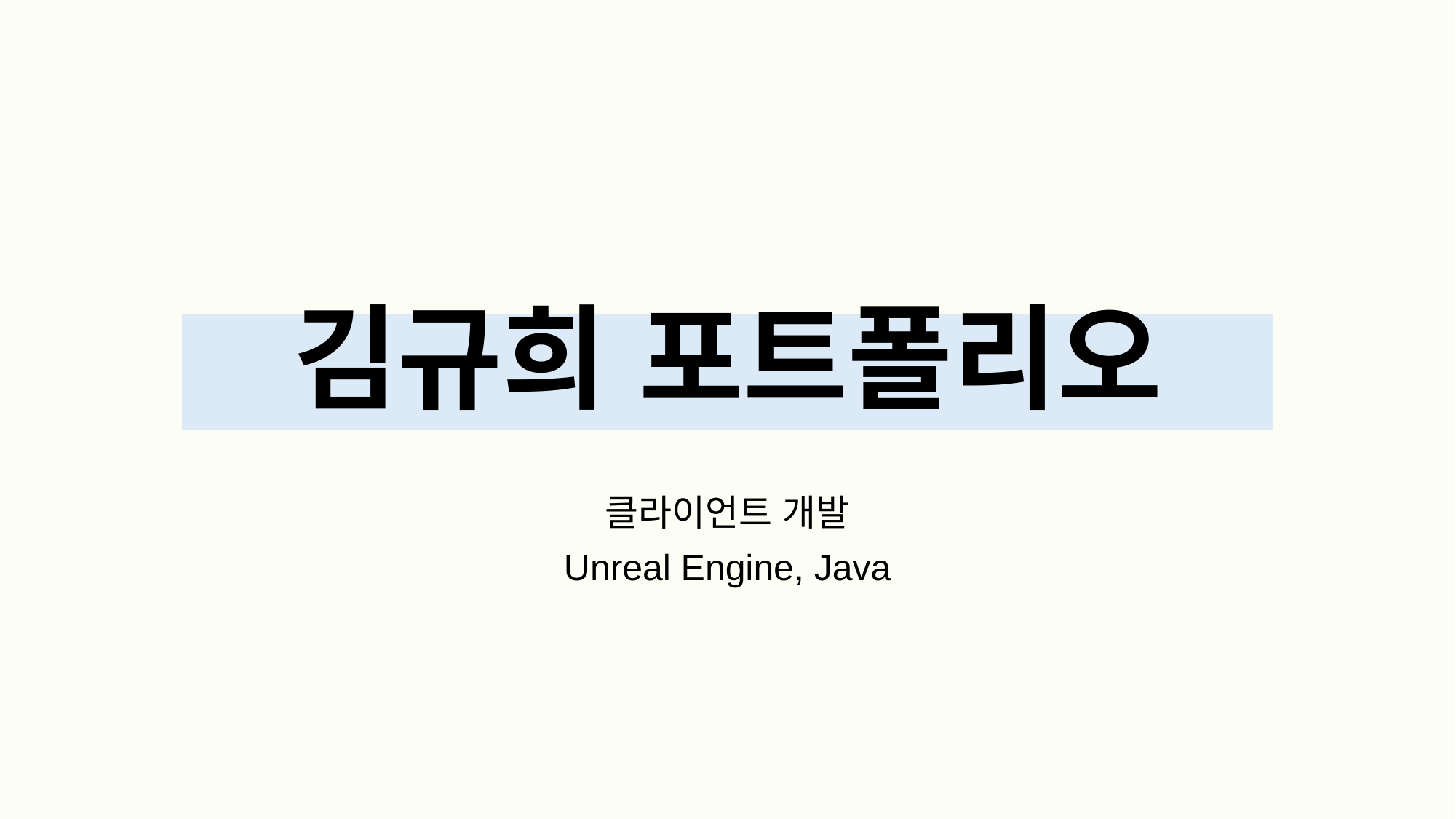

# 김규희 포트폴리오

클라이언트 개발
Unreal Engine, Java